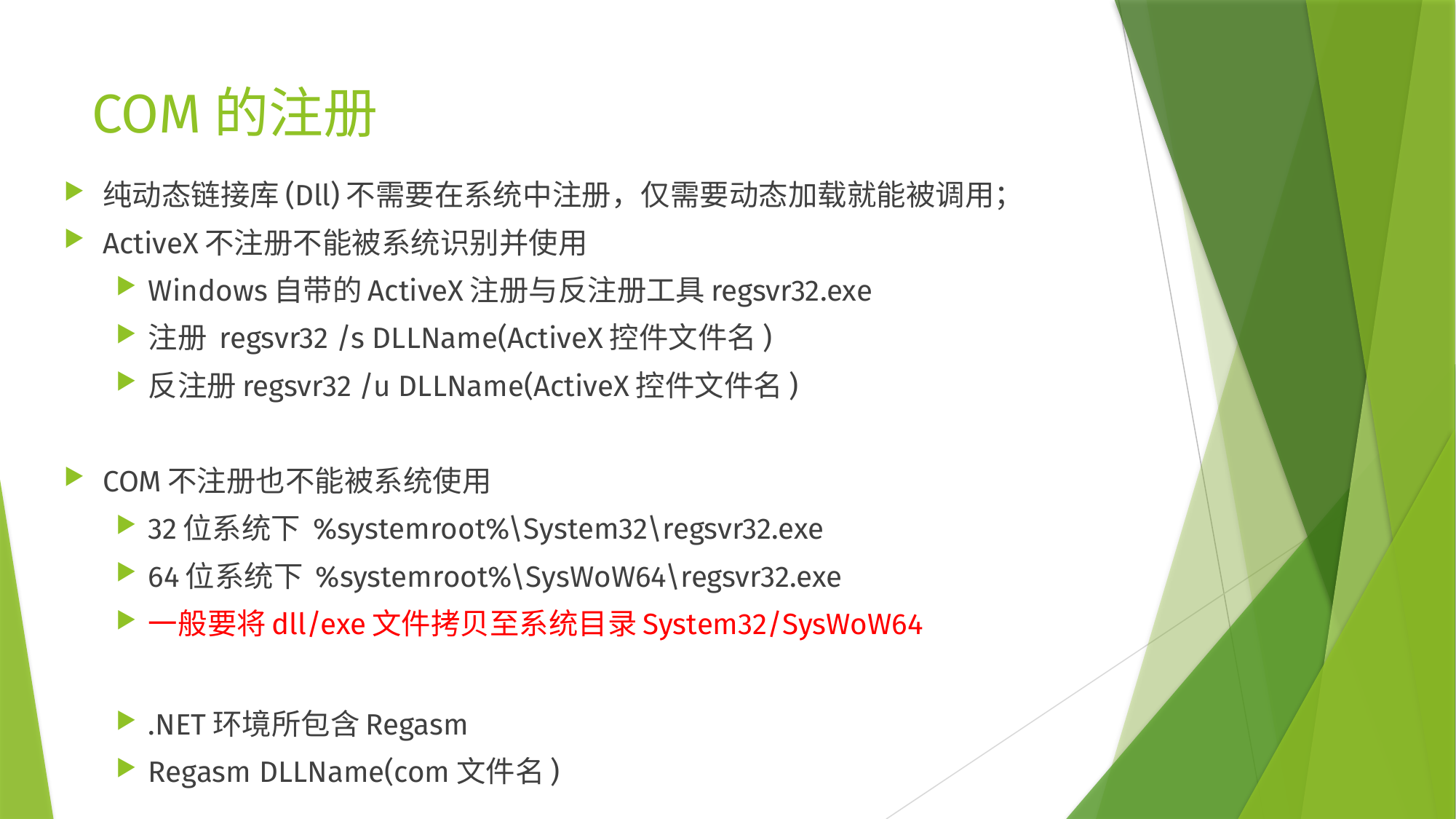

# COM的注册
纯动态链接库(Dll)不需要在系统中注册，仅需要动态加载就能被调用；
ActiveX不注册不能被系统识别并使用
Windows自带的ActiveX注册与反注册工具regsvr32.exe
注册 regsvr32 /s DLLName(ActiveX控件文件名)
反注册regsvr32 /u DLLName(ActiveX控件文件名)

COM不注册也不能被系统使用
32位系统下 %systemroot%\System32\regsvr32.exe
64位系统下 %systemroot%\SysWoW64\regsvr32.exe
一般要将dll/exe文件拷贝至系统目录System32/SysWoW64

.NET环境所包含Regasm
Regasm DLLName(com文件名)